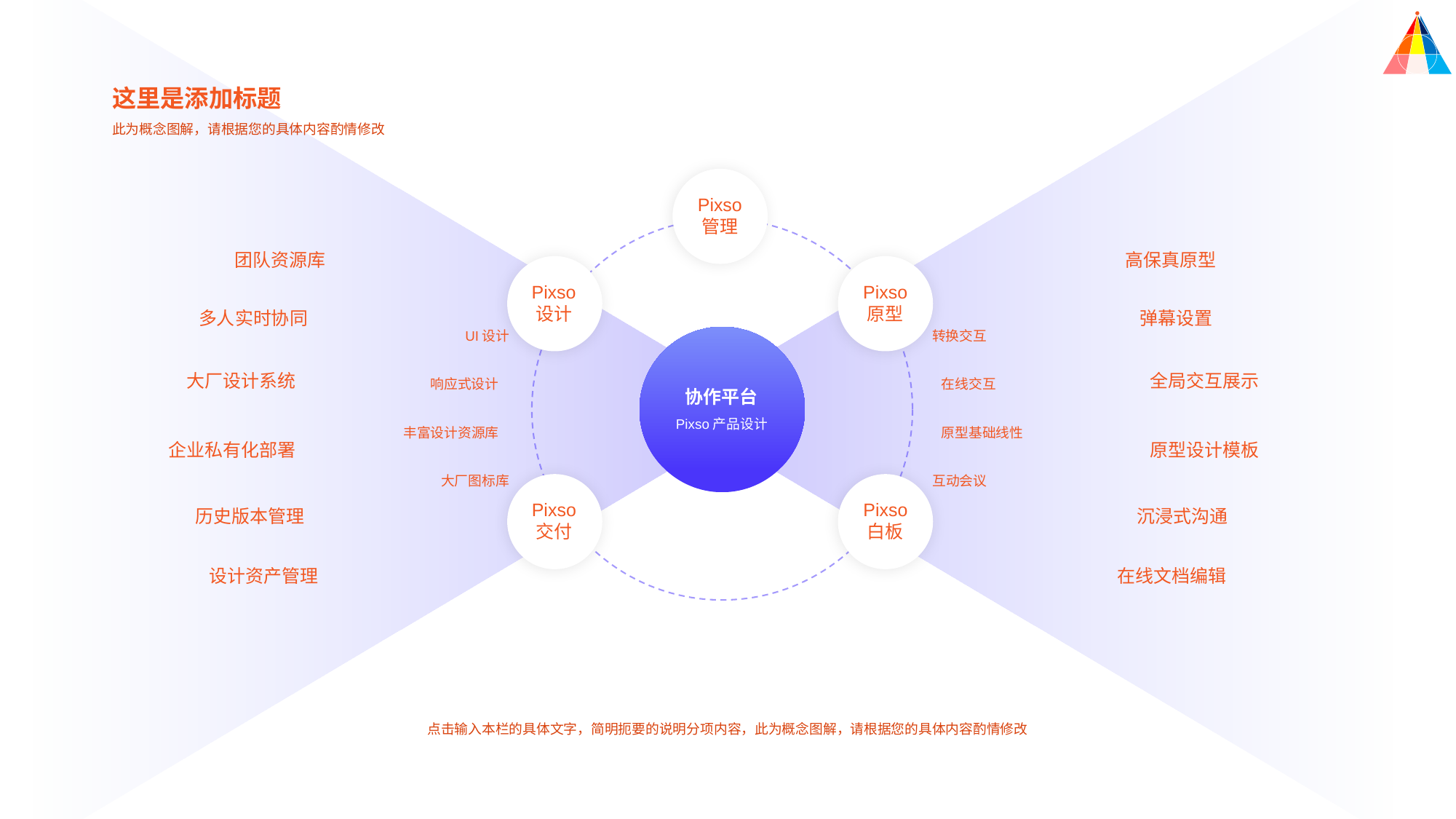

这里是添加标题
此为概念图解，请根据您的具体内容酌情修改

Pixso
管理

团队资源库
高保真原型

Pixso
设计
Pixso
原型
多人实时协同
弹幕设置
UI设计
转换交互

大厂设计系统
全局交互展示
响应式设计
在线交互
协作平台
Pixso产品设计
丰富设计资源库
原型基础线性
企业私有化部署
原型设计模板
大厂图标库
互动会议

Pixso
交付
Pixso
白板
历史版本管理
沉浸式沟通
设计资产管理
在线文档编辑
点击输入本栏的具体文字，简明扼要的说明分项内容，此为概念图解，请根据您的具体内容酌情修改